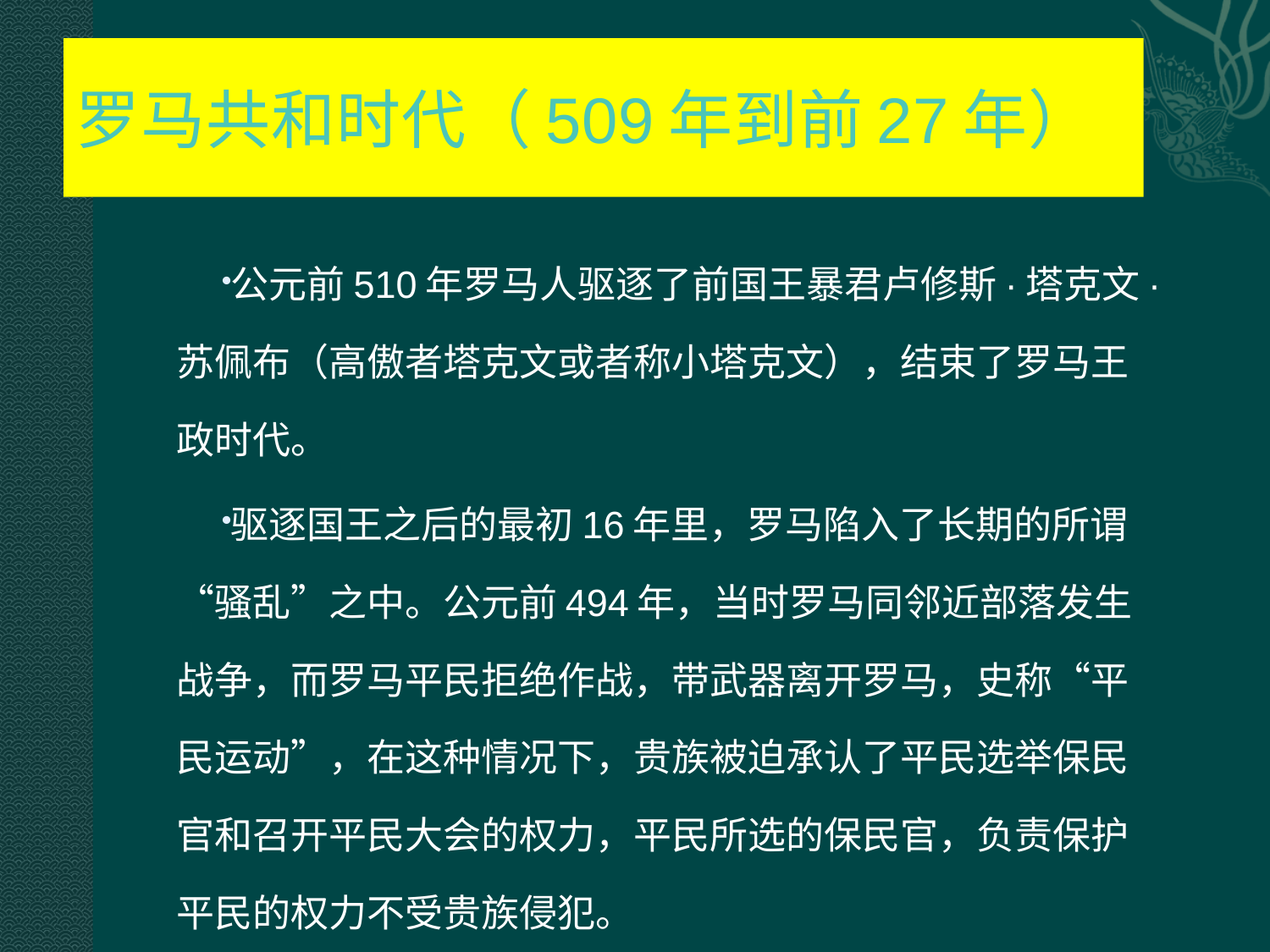

# 罗马共和时代（509年到前27年）
公元前510年罗马人驱逐了前国王暴君卢修斯·塔克文·苏佩布（高傲者塔克文或者称小塔克文），结束了罗马王政时代。
驱逐国王之后的最初16年里，罗马陷入了长期的所谓“骚乱”之中。公元前494年，当时罗马同邻近部落发生战争，而罗马平民拒绝作战，带武器离开罗马，史称“平民运动”，在这种情况下，贵族被迫承认了平民选举保民官和召开平民大会的权力，平民所选的保民官，负责保护平民的权力不受贵族侵犯。